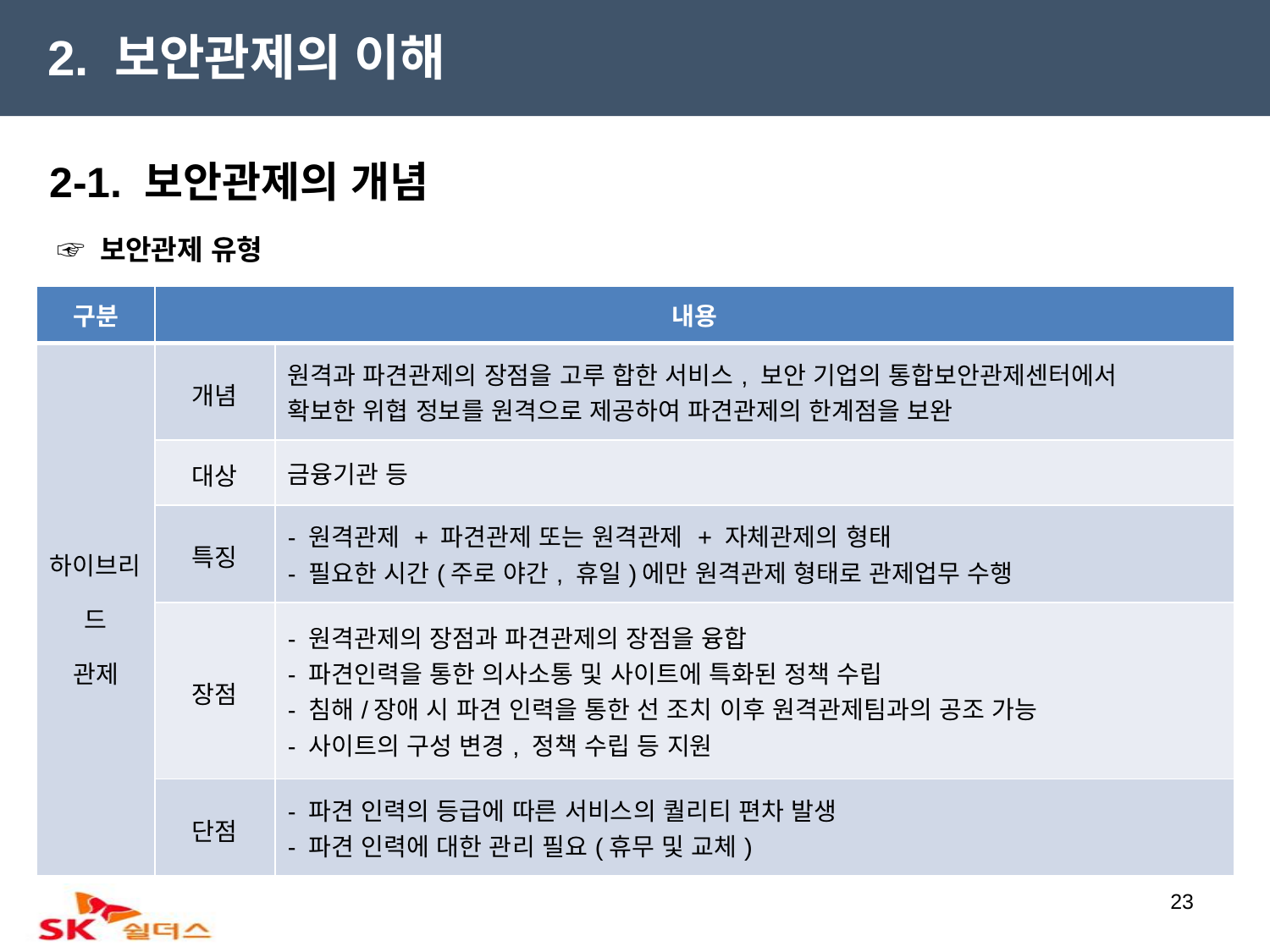

2. 보안관제의 이해
2-1. 보안관제의 개념
 ☞ 보안관제 유형
| 구분 | 내용 |  |
| --- | --- | --- |
| 하이브리드 관제 | 개념 | 원격과 파견관제의 장점을 고루 합한 서비스, 보안 기업의 통합보안관제센터에서 확보한 위협 정보를 원격으로 제공하여 파견관제의 한계점을 보완 |
|  | 대상 | 금융기관 등 |
|  | 특징 | - 원격관제 + 파견관제 또는 원격관제 + 자체관제의 형태 - 필요한 시간(주로 야간, 휴일)에만 원격관제 형태로 관제업무 수행 |
|  | 장점 | - 원격관제의 장점과 파견관제의 장점을 융합 - 파견인력을 통한 의사소통 및 사이트에 특화된 정책 수립 - 침해/장애 시 파견 인력을 통한 선 조치 이후 원격관제팀과의 공조 가능 - 사이트의 구성 변경, 정책 수립 등 지원 |
|  | 단점 | - 파견 인력의 등급에 따른 서비스의 퀄리티 편차 발생 - 파견 인력에 대한 관리 필요(휴무 및 교체) |
23